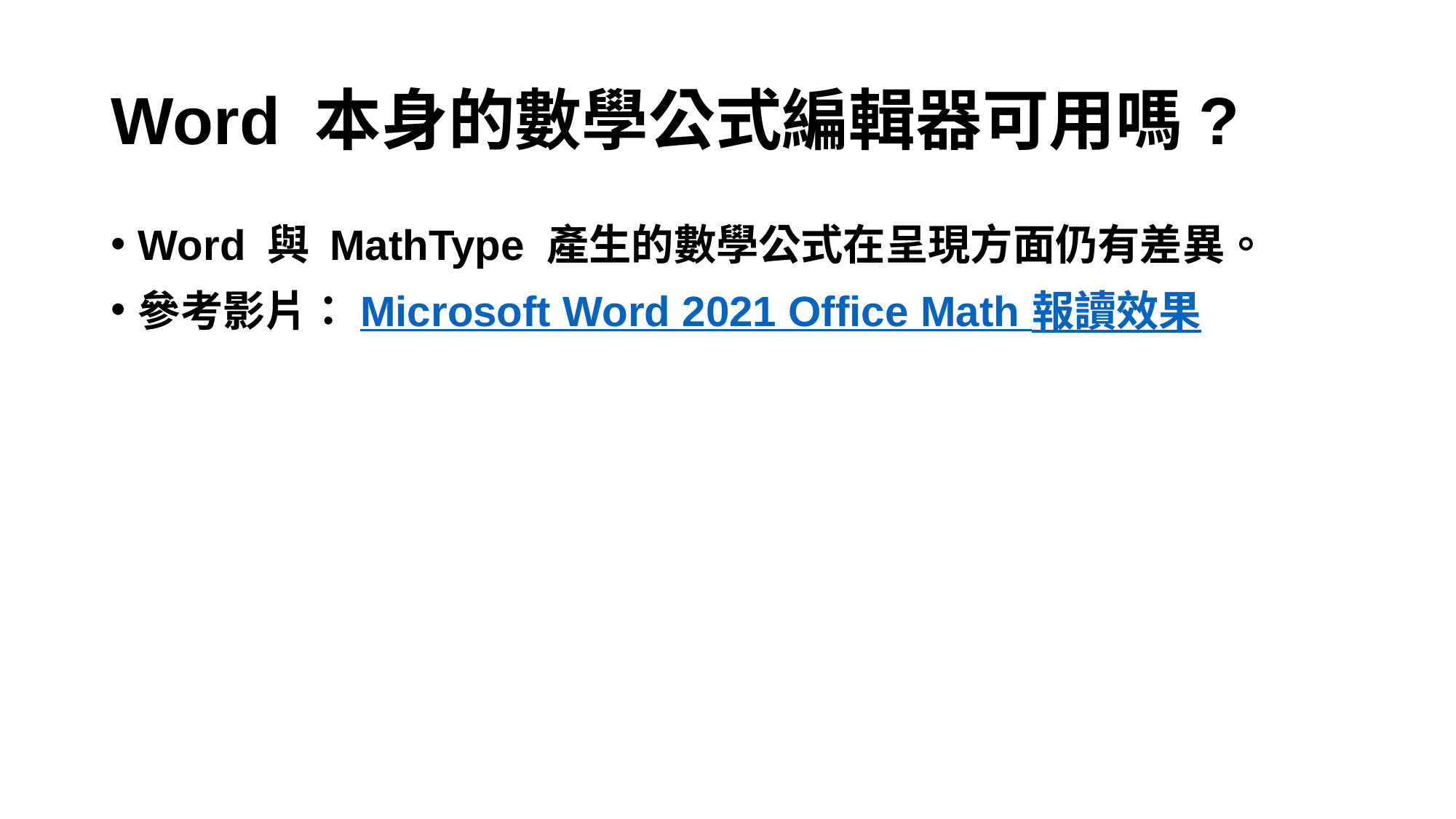

# Word 本身的數學公式編輯器可用嗎?
Word 與 MathType 產生的數學公式在呈現方面仍有差異。
參考影片：Microsoft Word 2021 Office Math 報讀效果